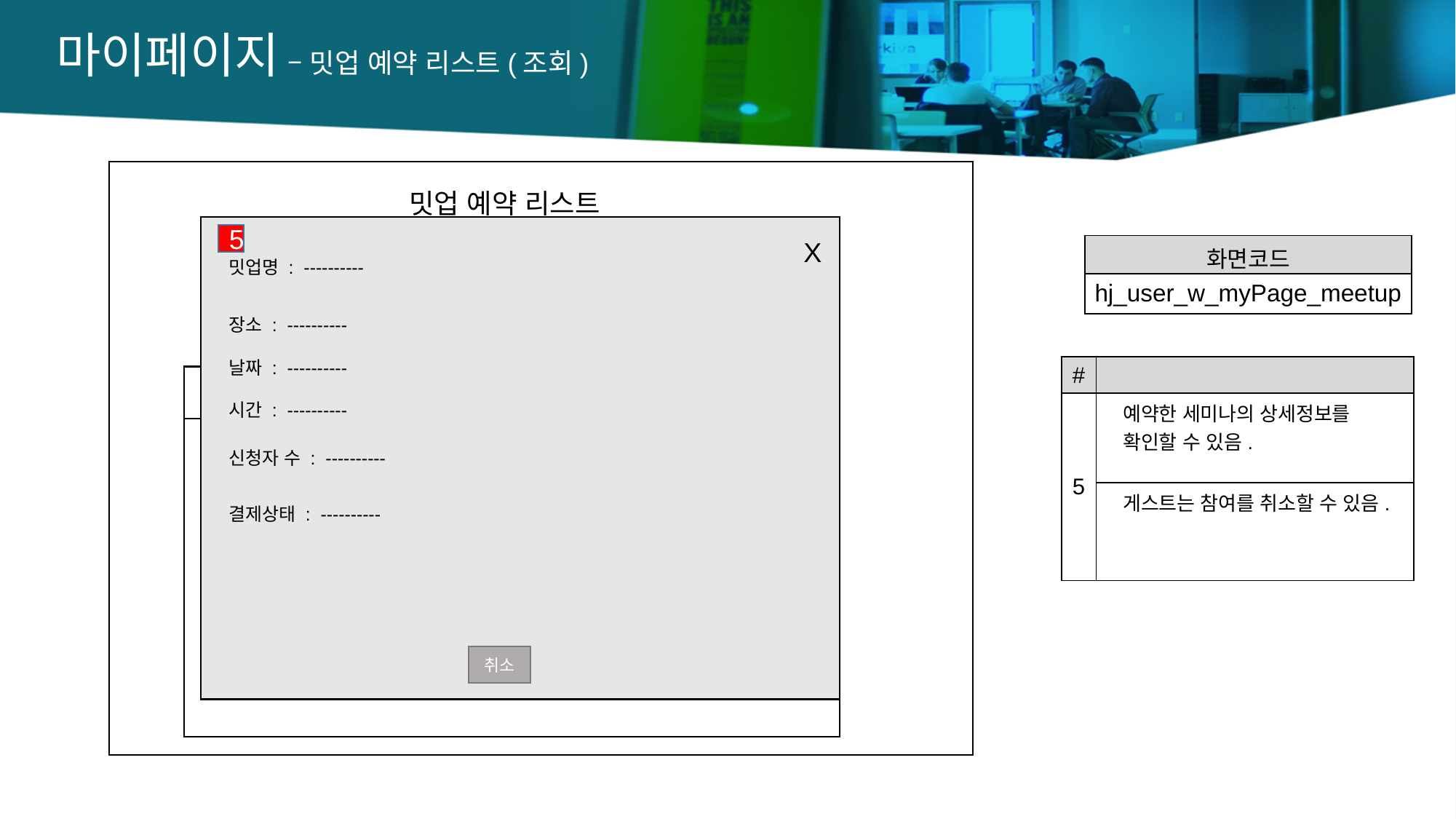

마이페이지 – 밋업 예약 리스트(조회)

밋업 예약 리스트

5
X
| 화면코드 |
| --- |
| hj\_user\_w\_myPage\_meetup |
밋업명 :  ----------
장소 :  ----------
날짜 :  ----------
| # |  |
| --- | --- |
| 5 | 예약한 세미나의 상세정보를 확인할 수 있음. |
|  | 게스트는 참여를 취소할 수 있음. |

 세미나명       장소        날짜       시간          신청자 수          결제상태
시간 :  ----------
신청자 수 :  ----------
결제상태 :  ----------
취소